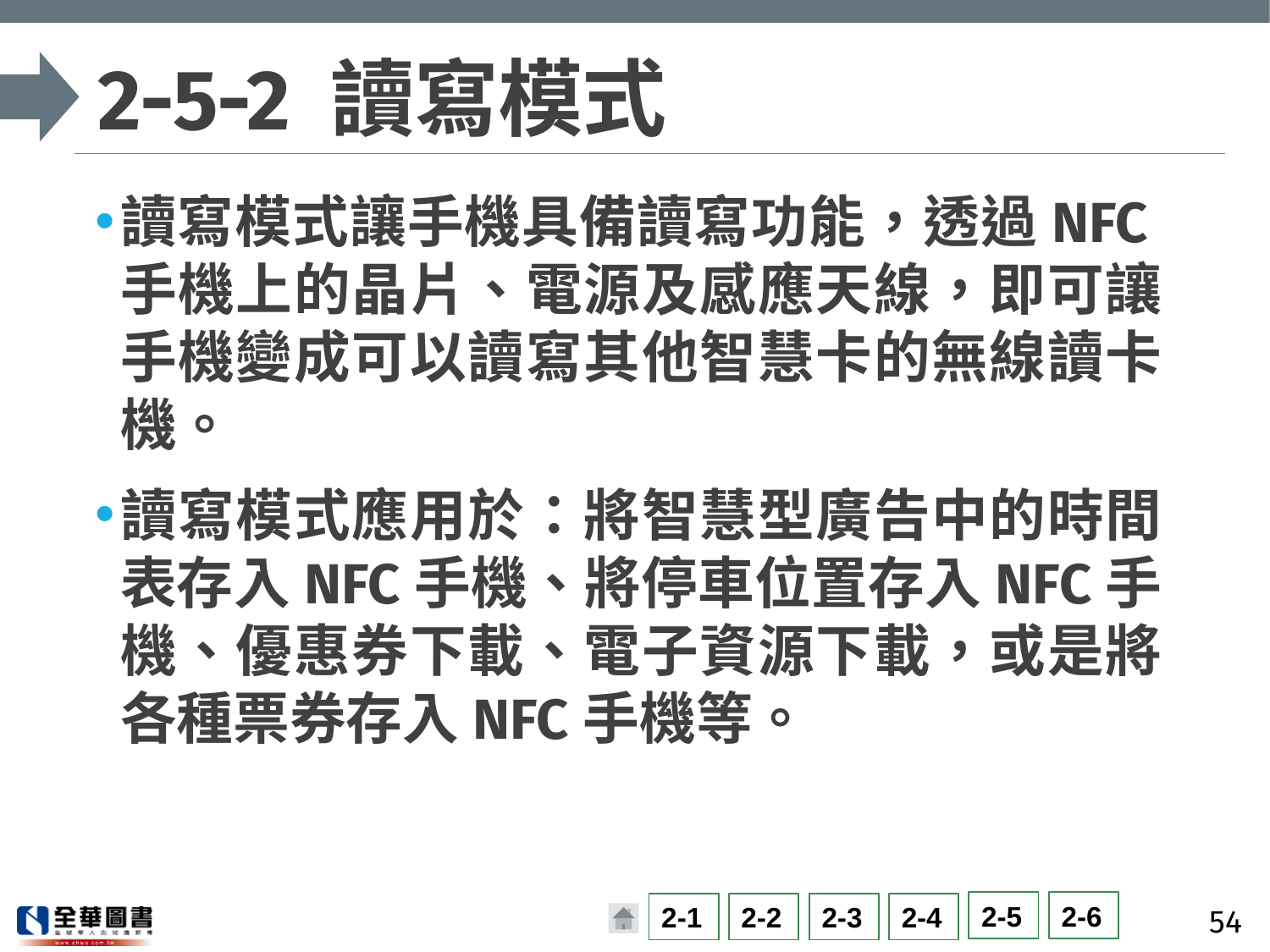

# 2-5-2 讀寫模式
讀寫模式讓手機具備讀寫功能，透過NFC手機上的晶片、電源及感應天線，即可讓手機變成可以讀寫其他智慧卡的無線讀卡機。
讀寫模式應用於：將智慧型廣告中的時間表存入NFC手機、將停車位置存入NFC手機、優惠券下載、電子資源下載，或是將各種票券存入NFC手機等。
54